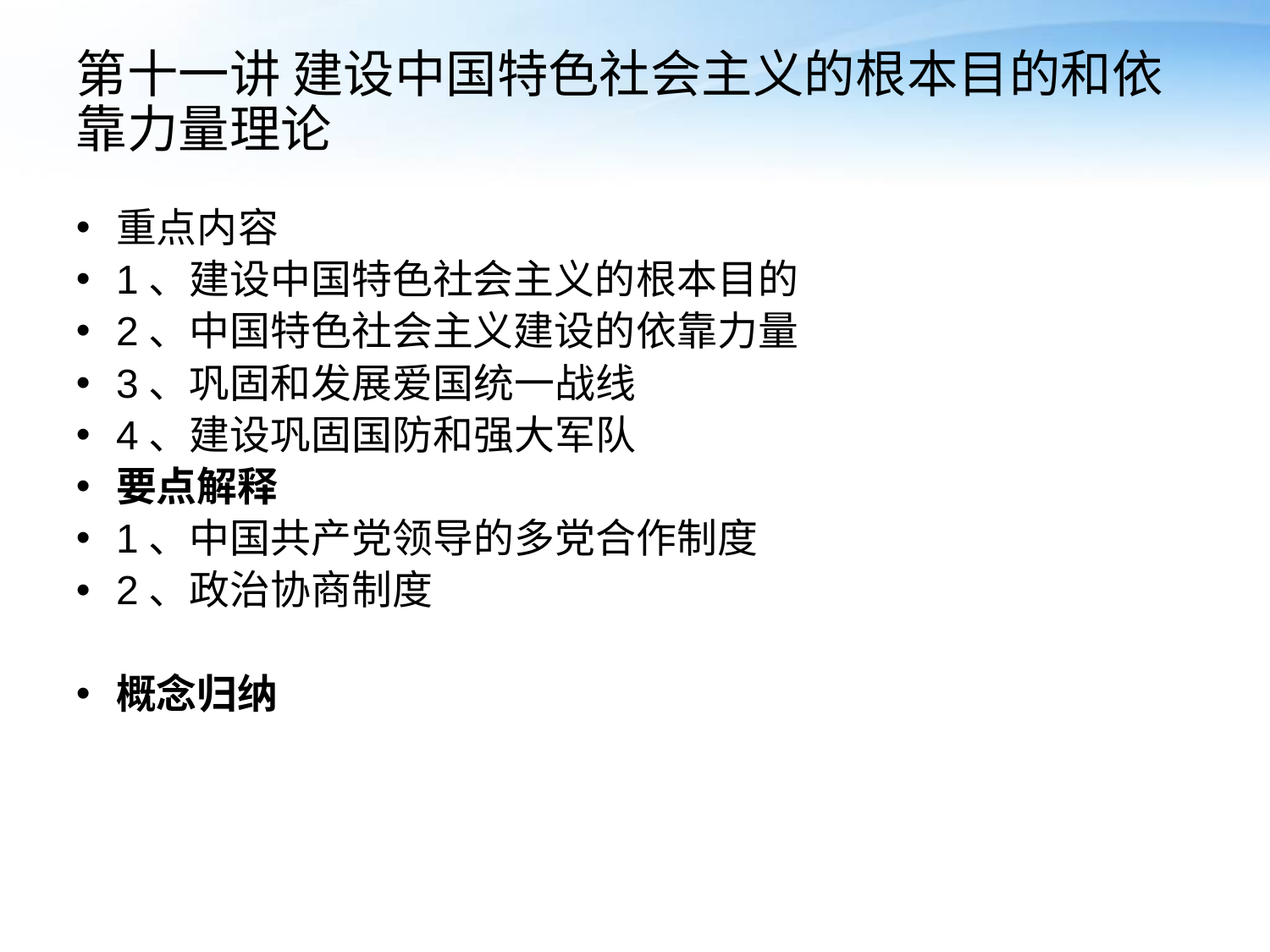

# 第十一讲 建设中国特色社会主义的根本目的和依靠力量理论
重点内容
1、建设中国特色社会主义的根本目的
2、中国特色社会主义建设的依靠力量
3、巩固和发展爱国统一战线
4、建设巩固国防和强大军队
要点解释
1、中国共产党领导的多党合作制度
2、政治协商制度

概念归纳